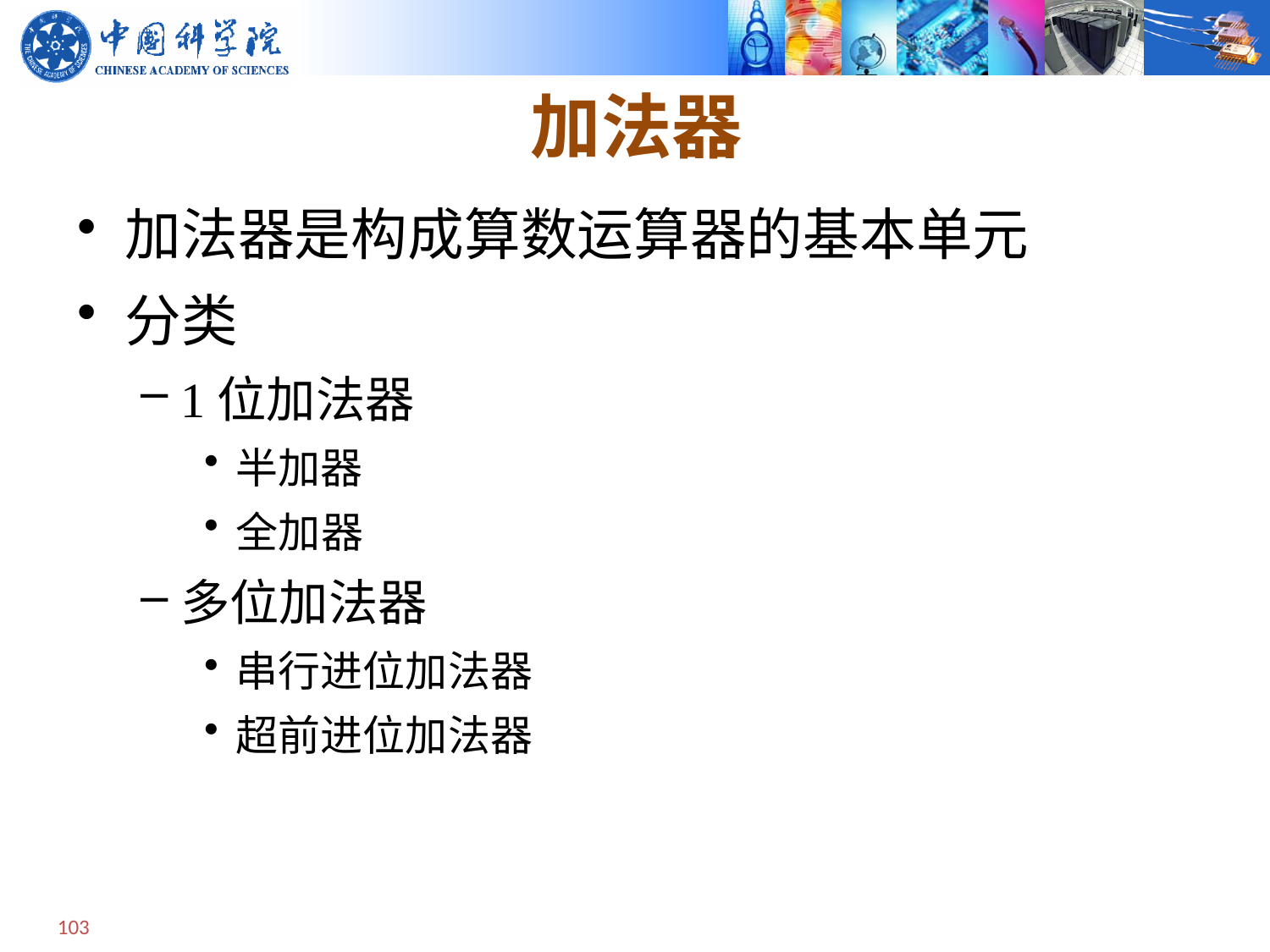

# 加法器
加法器是构成算数运算器的基本单元
分类
1位加法器
半加器
全加器
多位加法器
串行进位加法器
超前进位加法器